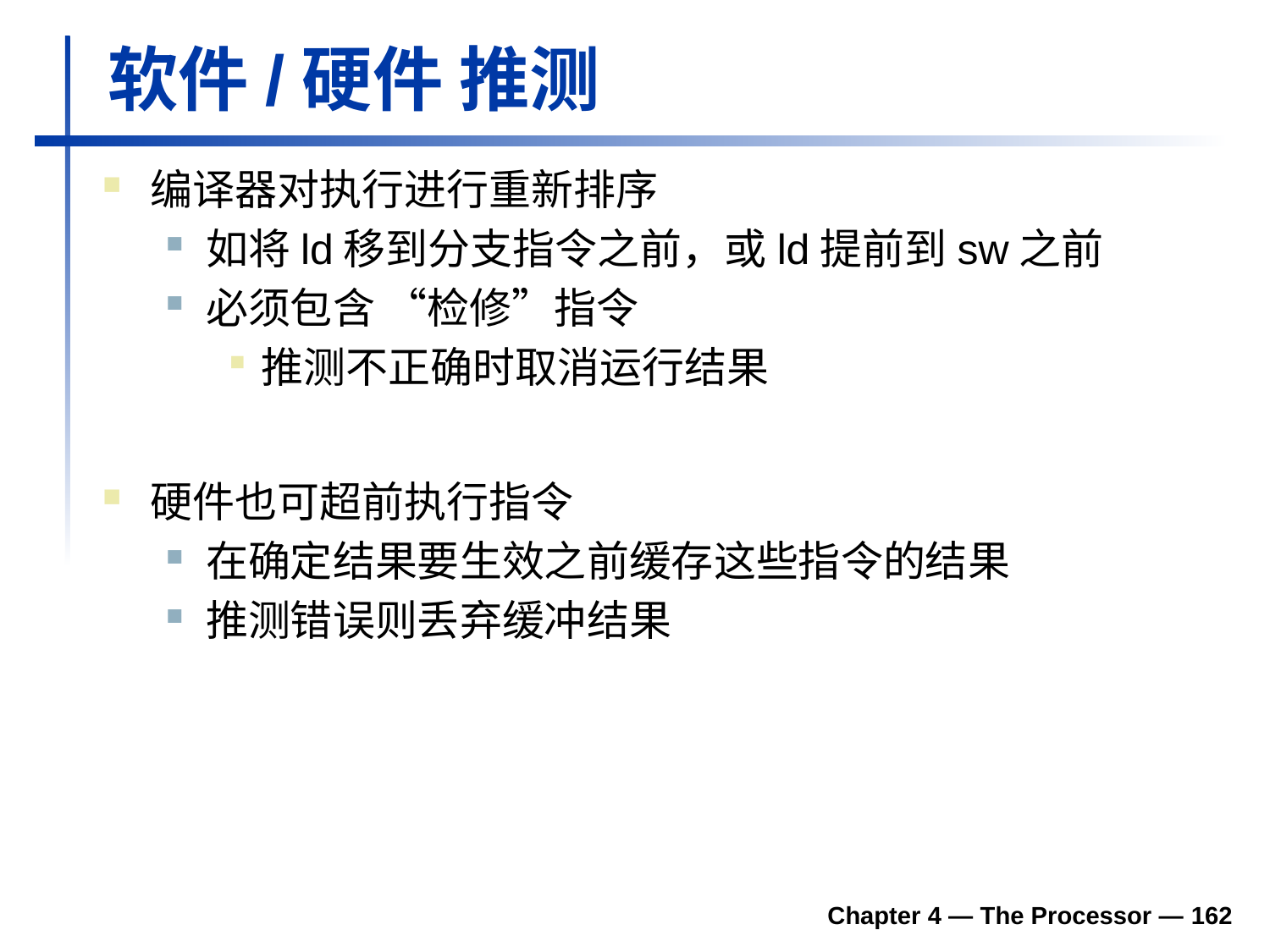

# 软件/硬件 推测
编译器对执行进行重新排序
如将ld移到分支指令之前，或ld提前到sw之前
必须包含 “检修”指令
推测不正确时取消运行结果

硬件也可超前执行指令
在确定结果要生效之前缓存这些指令的结果
推测错误则丢弃缓冲结果
Chapter 4 — The Processor — 162